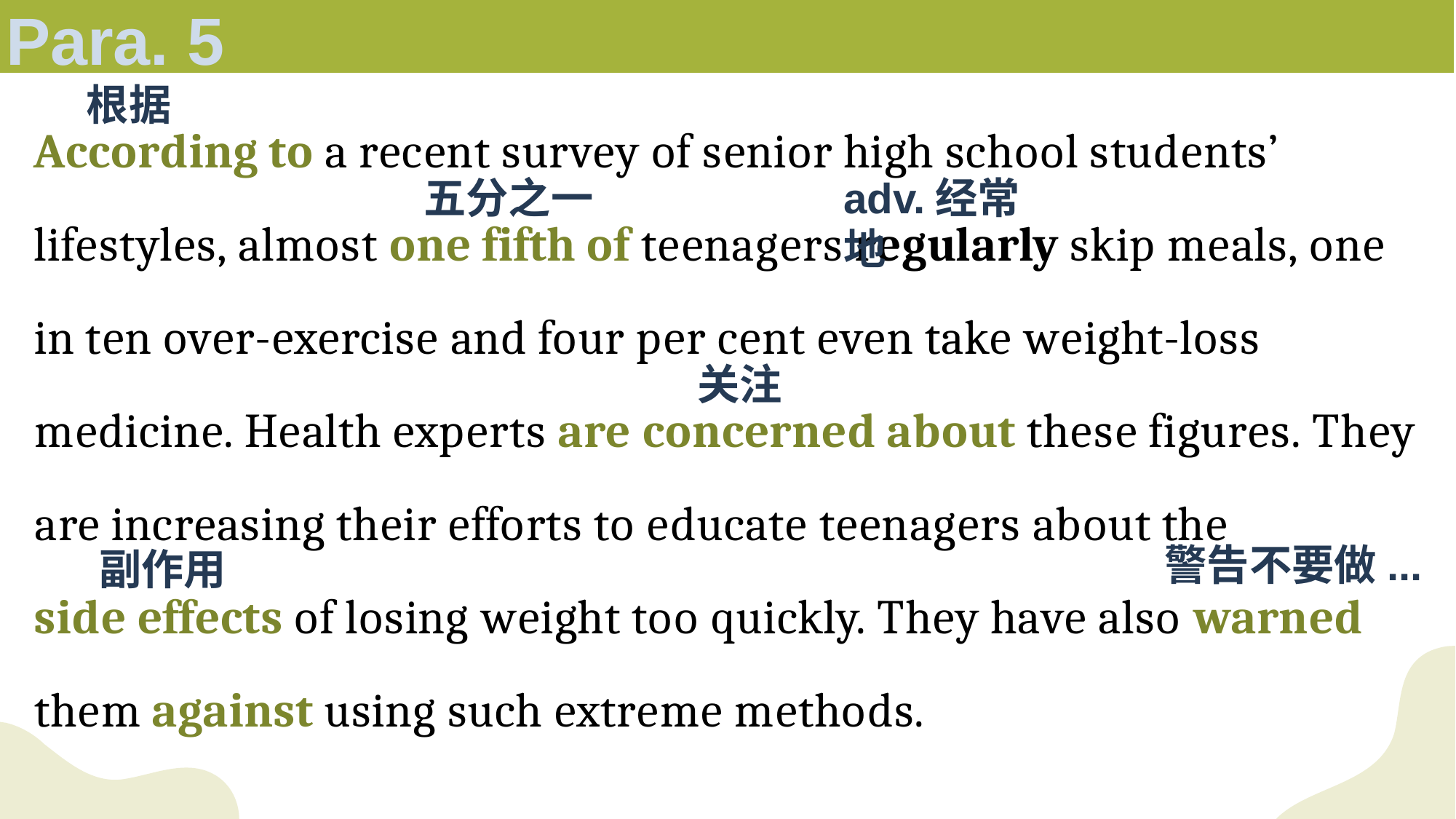

Para. 5
根据
According to a recent survey of senior high school students’ lifestyles, almost one fifth of teenagers regularly skip meals, one in ten over-exercise and four per cent even take weight-loss medicine. Health experts are concerned about these figures. They are increasing their efforts to educate teenagers about the side effects of losing weight too quickly. They have also warned them against using such extreme methods.
五分之一
adv.经常地
关注
警告不要做...
副作用